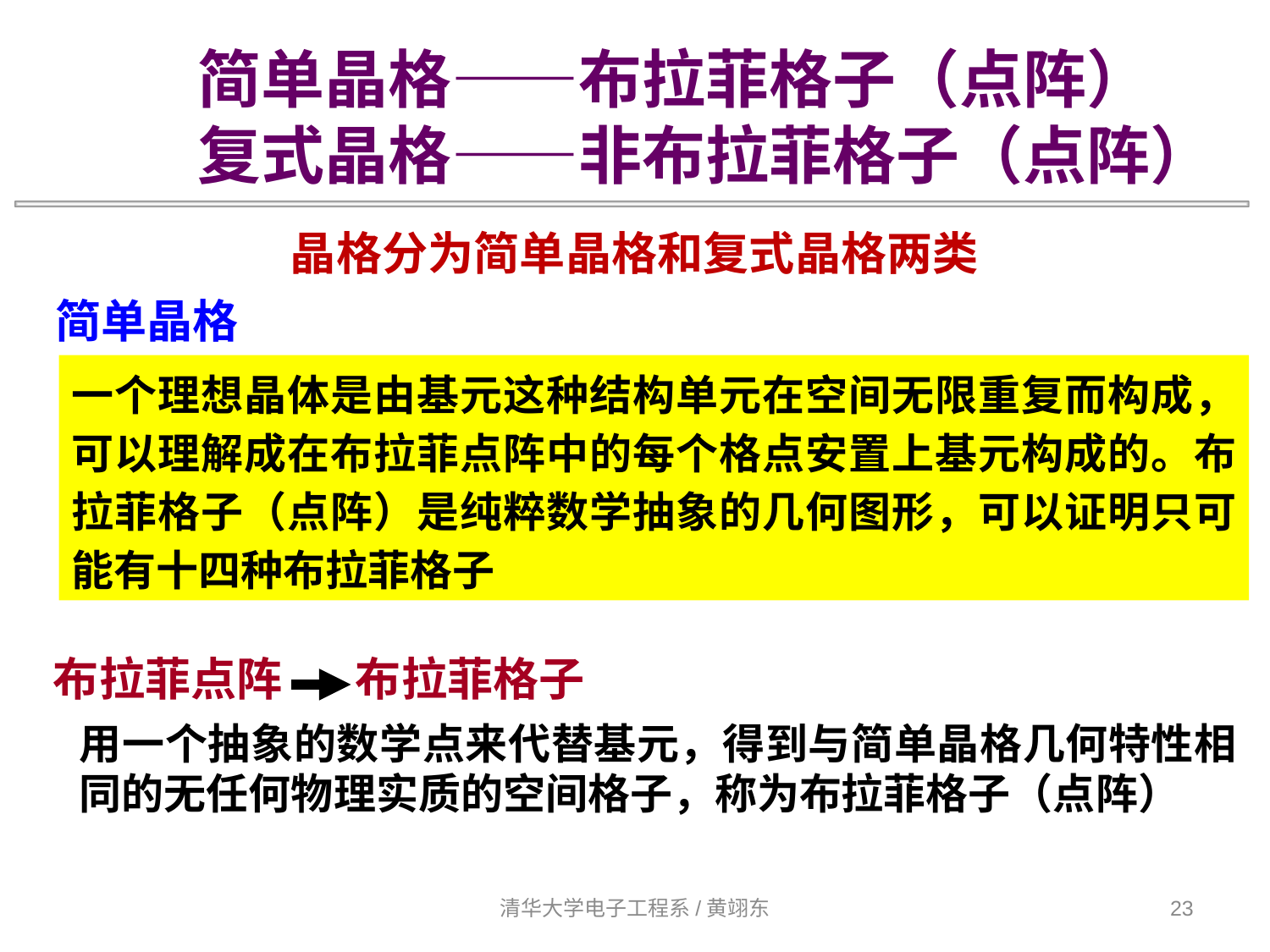

简单晶格——布拉菲格子（点阵）
复式晶格——非布拉菲格子（点阵）

晶格分为简单晶格和复式晶格两类
简单晶格
一个理想晶体是由基元这种结构单元在空间无限重复而构成，可以理解成在布拉菲点阵中的每个格点安置上基元构成的。布拉菲格子（点阵）是纯粹数学抽象的几何图形，可以证明只可能有十四种布拉菲格子
布拉菲点阵       布拉菲格子
用一个抽象的数学点来代替基元，得到与简单晶格几何特性相同的无任何物理实质的空间格子，称为布拉菲格子（点阵）
清华大学电子工程系/黄翊东
23